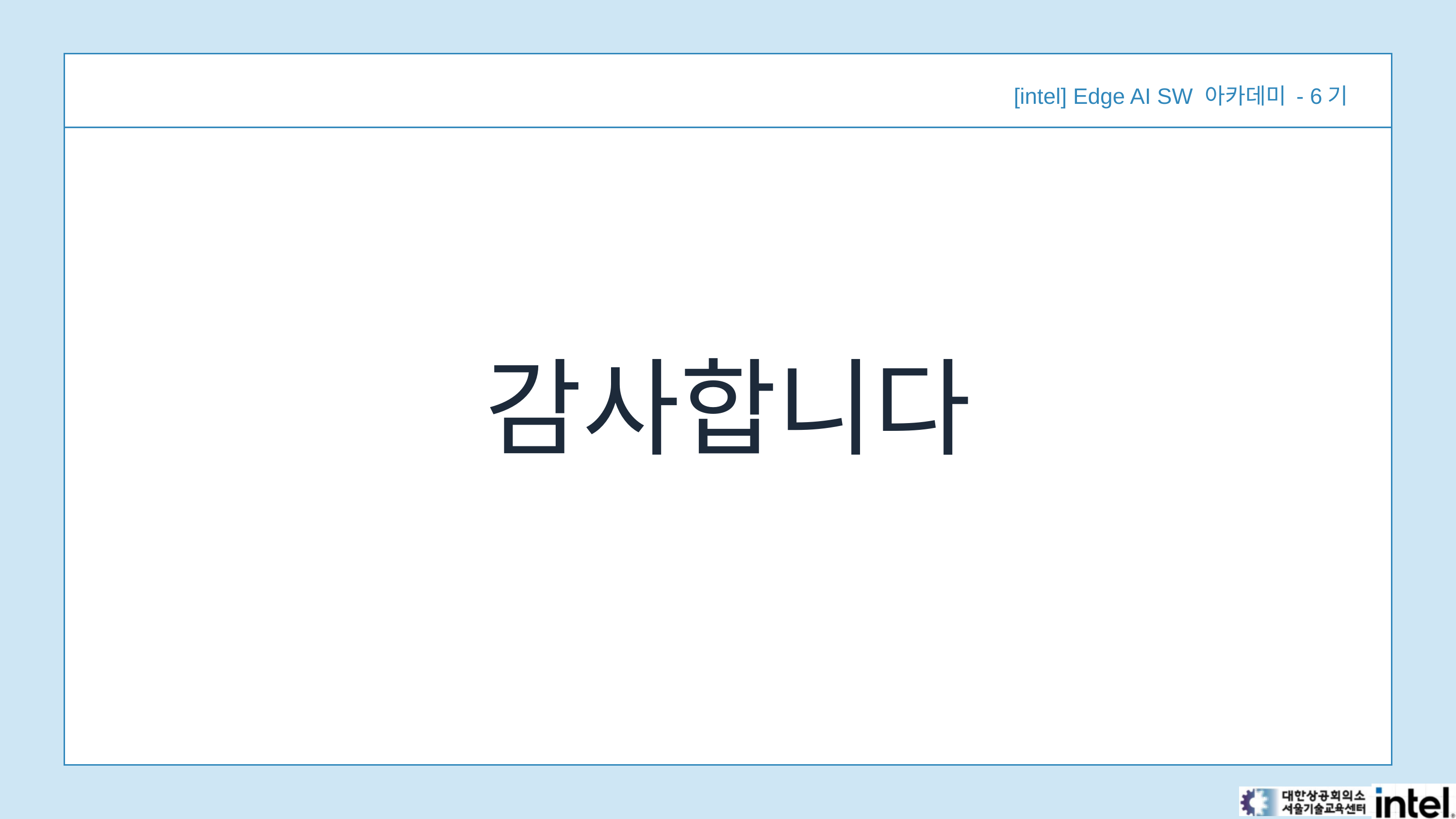

[intel] Edge AI SW 아카데미 - 6기

감사합니다